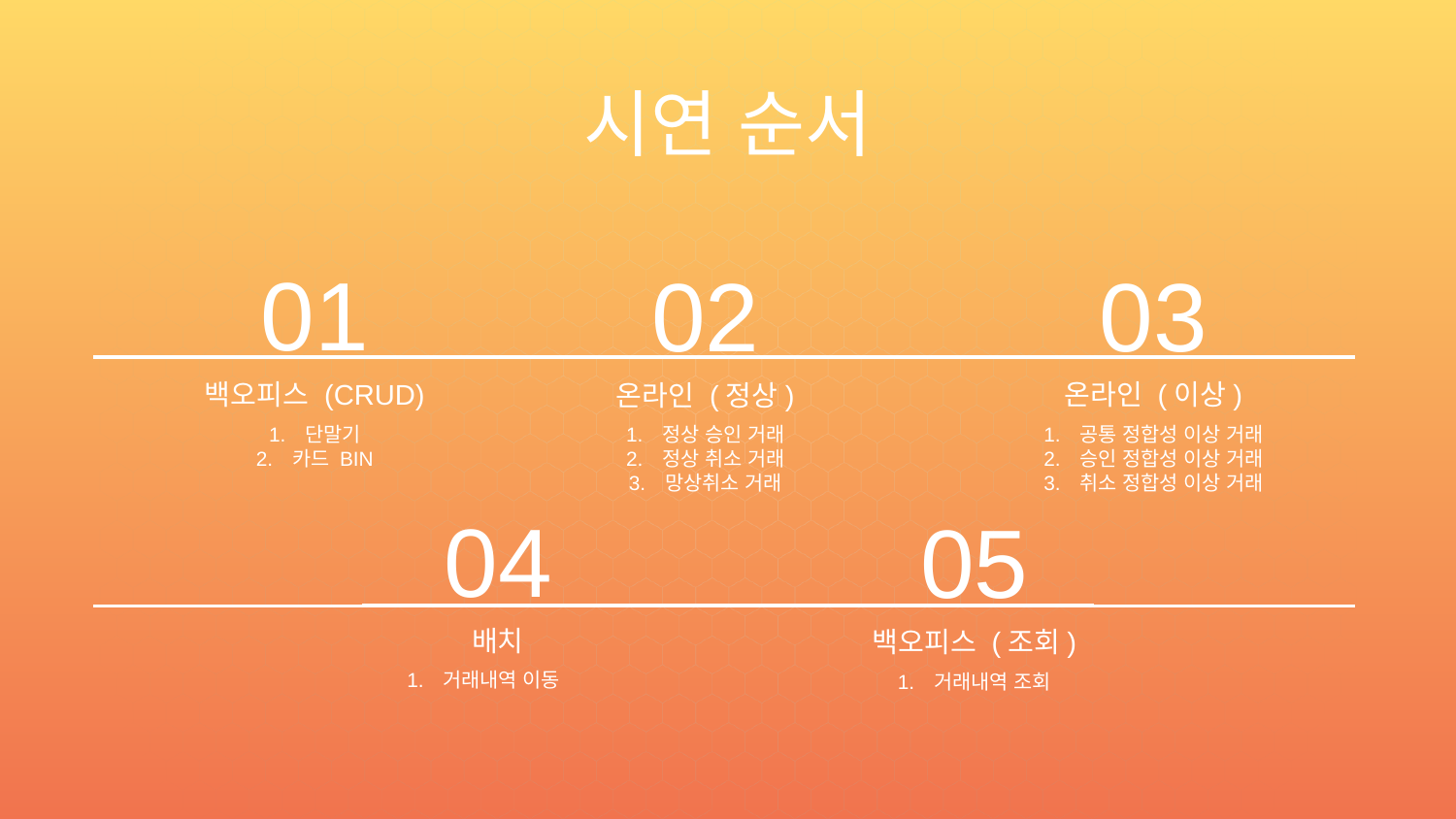

시연 순서
01
03
02
백오피스 (CRUD)
온라인 (이상)
# 온라인 (정상)
단말기
카드 BIN
공통 정합성 이상 거래
승인 정합성 이상 거래
취소 정합성 이상 거래
정상 승인 거래
정상 취소 거래
망상취소 거래
04
05
배치
백오피스 (조회)
거래내역 이동
거래내역 조회